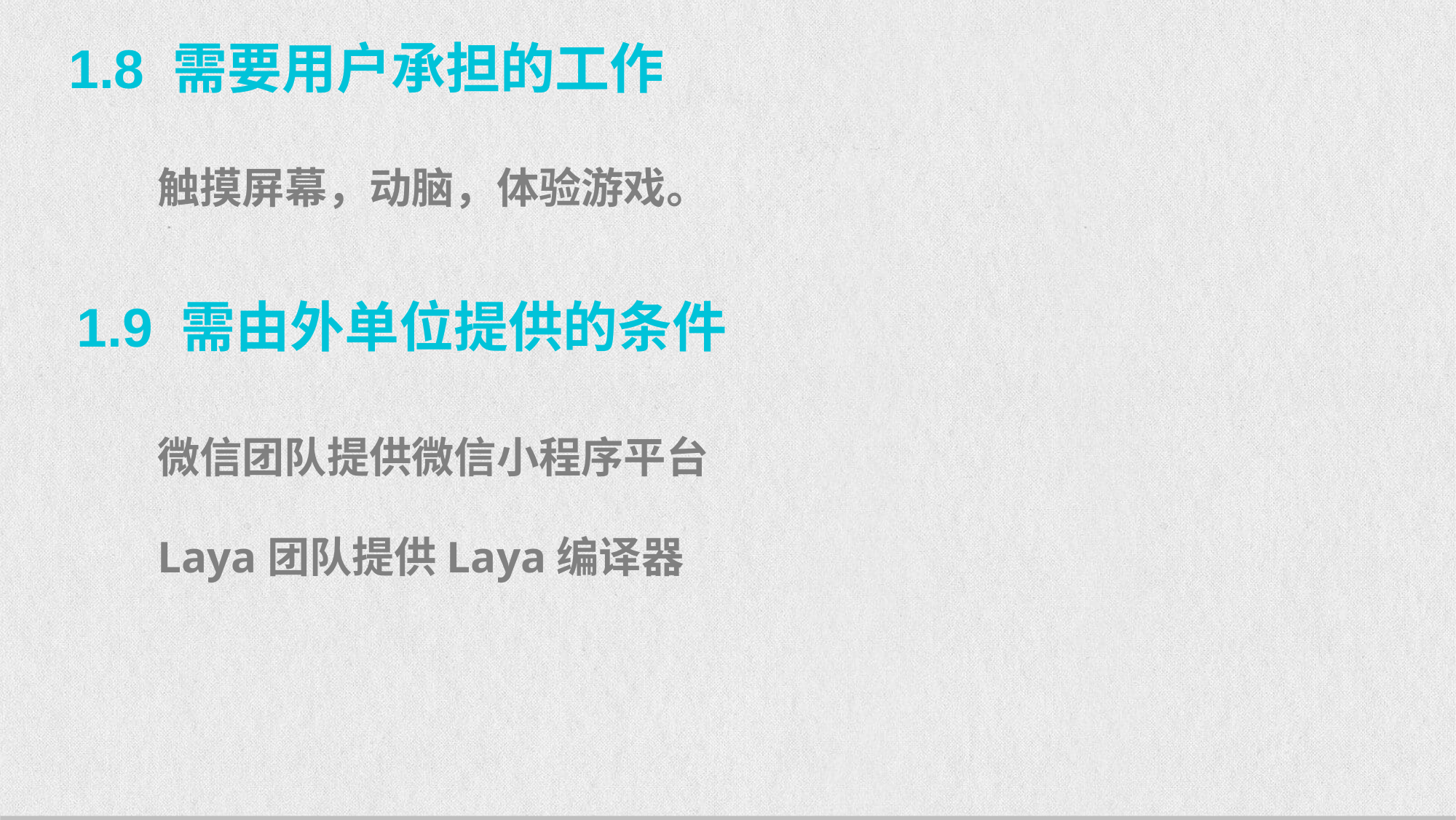

1.8 需要用户承担的工作
触摸屏幕，动脑，体验游戏。

1.9 需由外单位提供的条件
微信团队提供微信小程序平台
Laya团队提供Laya编译器